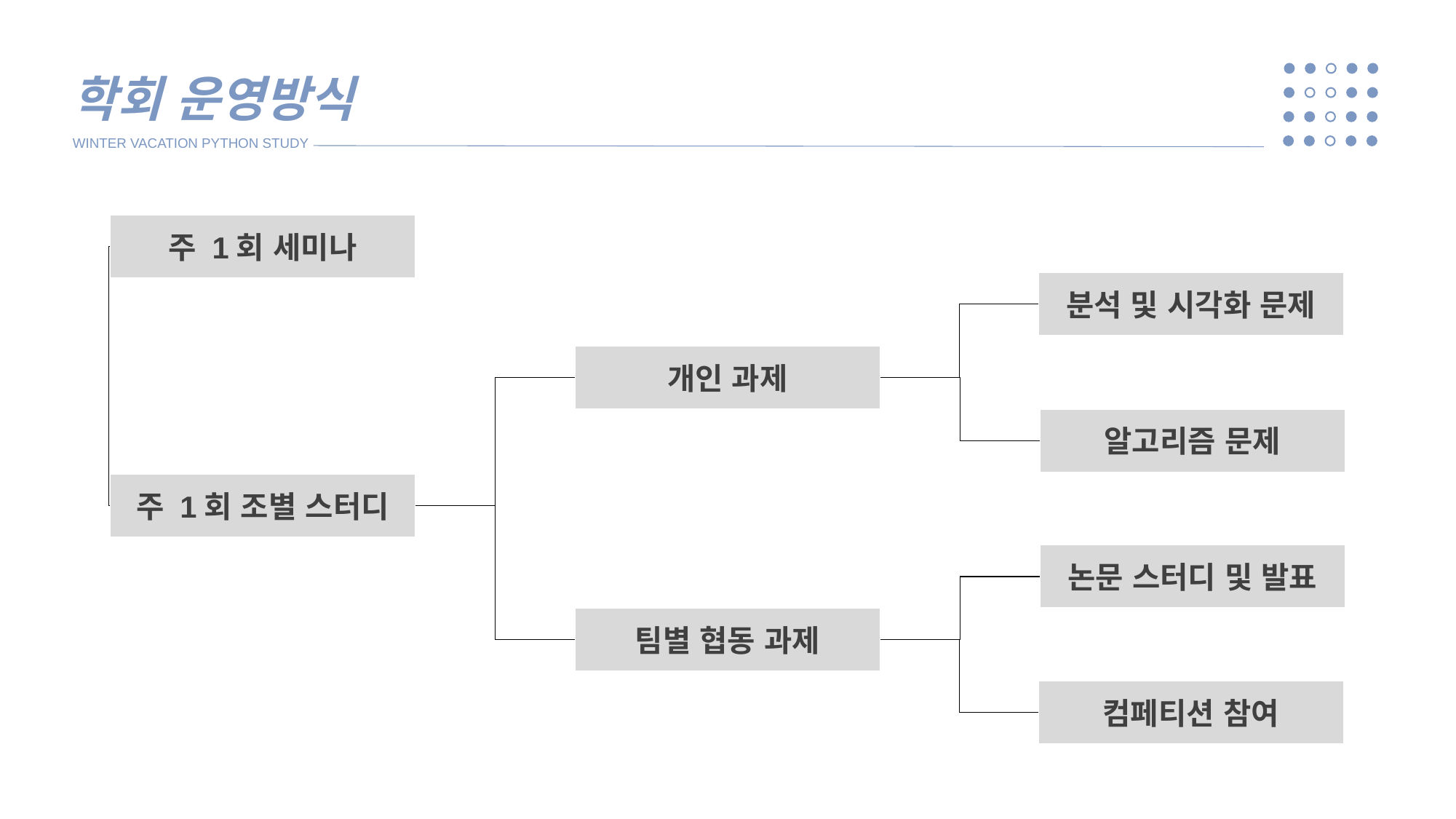

학회 운영방식
WINTER VACATION PYTHON STUDY

주 1회 세미나
분석 및 시각화 문제
개인 과제
알고리즘 문제
주 1회 조별 스터디
논문 스터디 및 발표
팀별 협동 과제
컴페티션 참여